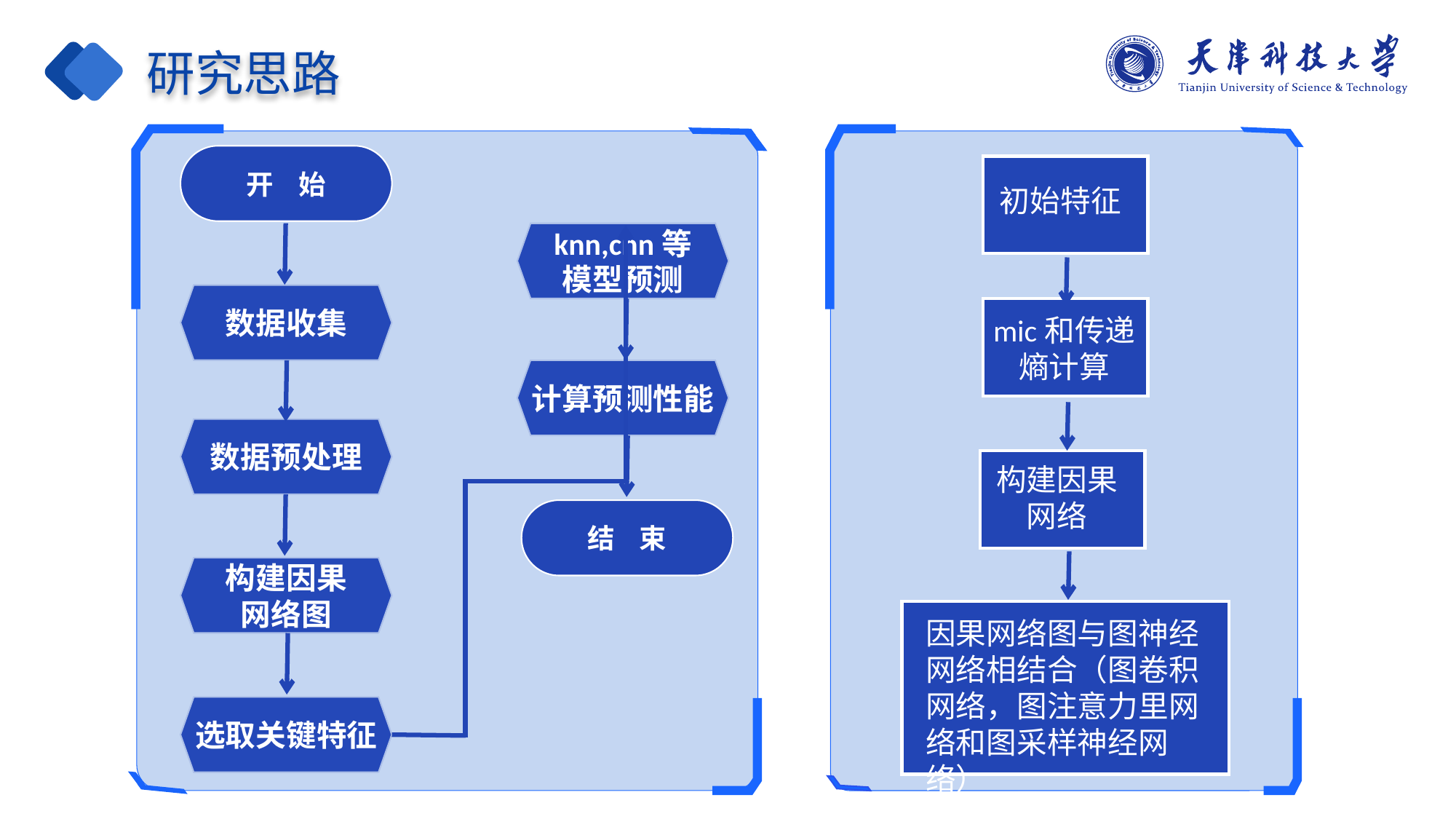

研究思路

开    始
knn,cnn等
模型预测
数据收集
计算预测性能
数据预处理
结    束
构建因果
网络图
选取关键特征

初始特征

mic和传递熵计算

构建因果网络

因果网络图与图神经网络相结合（图卷积网络，图注意力里网络和图采样神经网络）